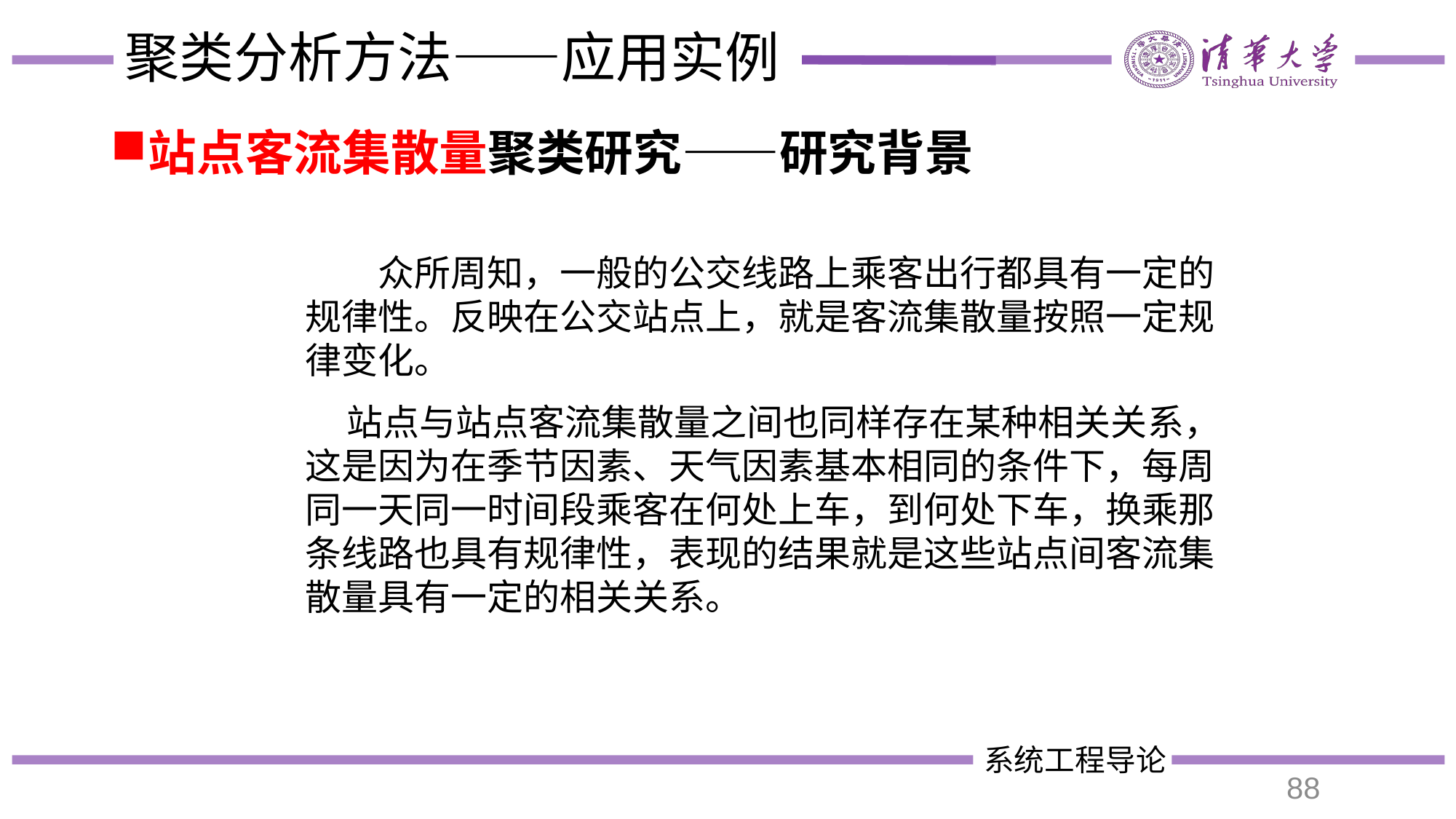

# 聚类分析方法——应用实例
站点客流集散量聚类研究——研究背景
　　众所周知，一般的公交线路上乘客出行都具有一定的规律性。反映在公交站点上，就是客流集散量按照一定规律变化。
    站点与站点客流集散量之间也同样存在某种相关关系，这是因为在季节因素、天气因素基本相同的条件下，每周同一天同一时间段乘客在何处上车，到何处下车，换乘那条线路也具有规律性，表现的结果就是这些站点间客流集散量具有一定的相关关系。
88